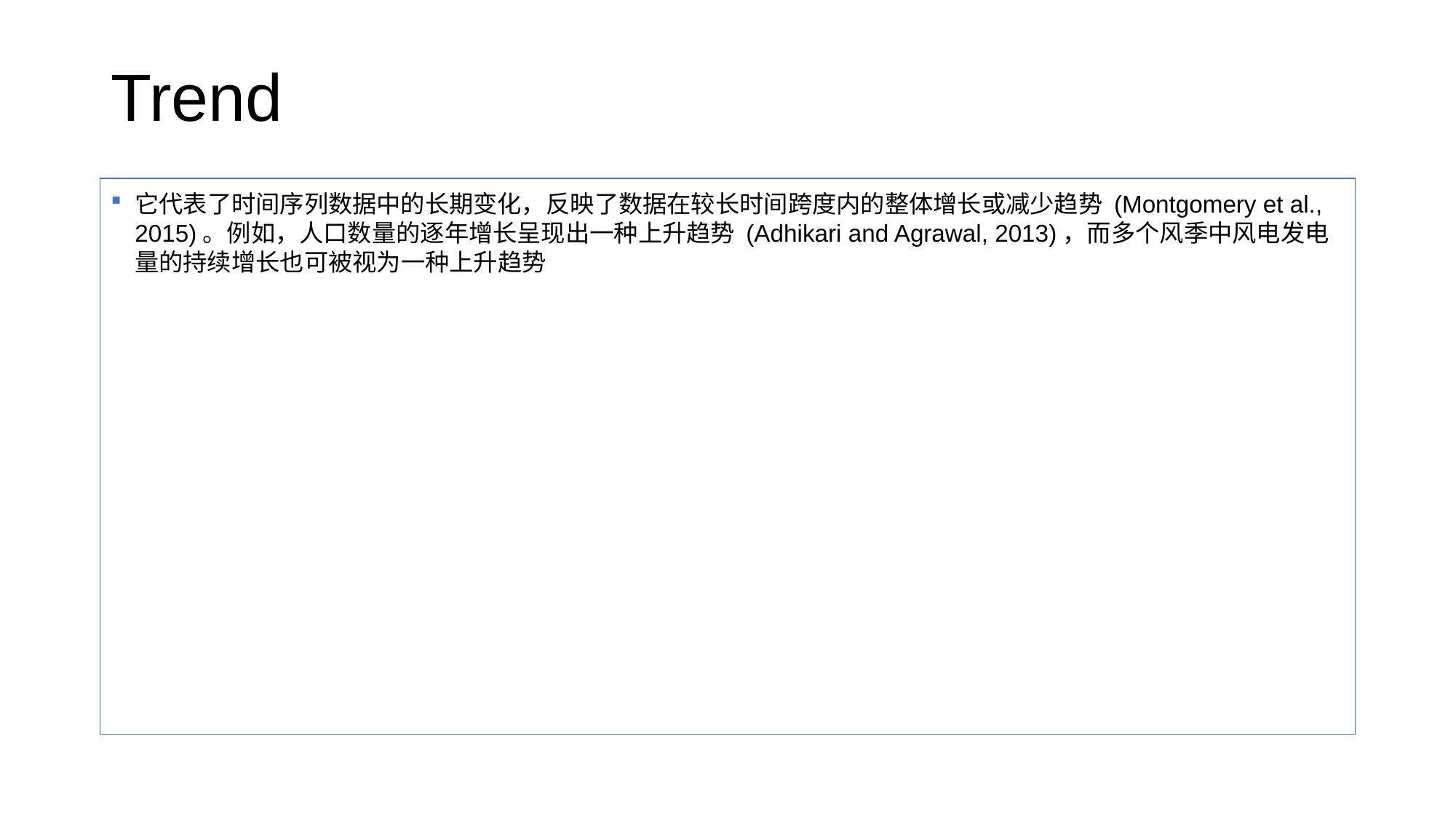

# Trend
它代表了时间序列数据中的长期变化，反映了数据在较长时间跨度内的整体增长或减少趋势 (Montgomery et al., 2015)。例如，人口数量的逐年增长呈现出一种上升趋势 (Adhikari and Agrawal, 2013)，而多个风季中风电发电量的持续增长也可被视为一种上升趋势